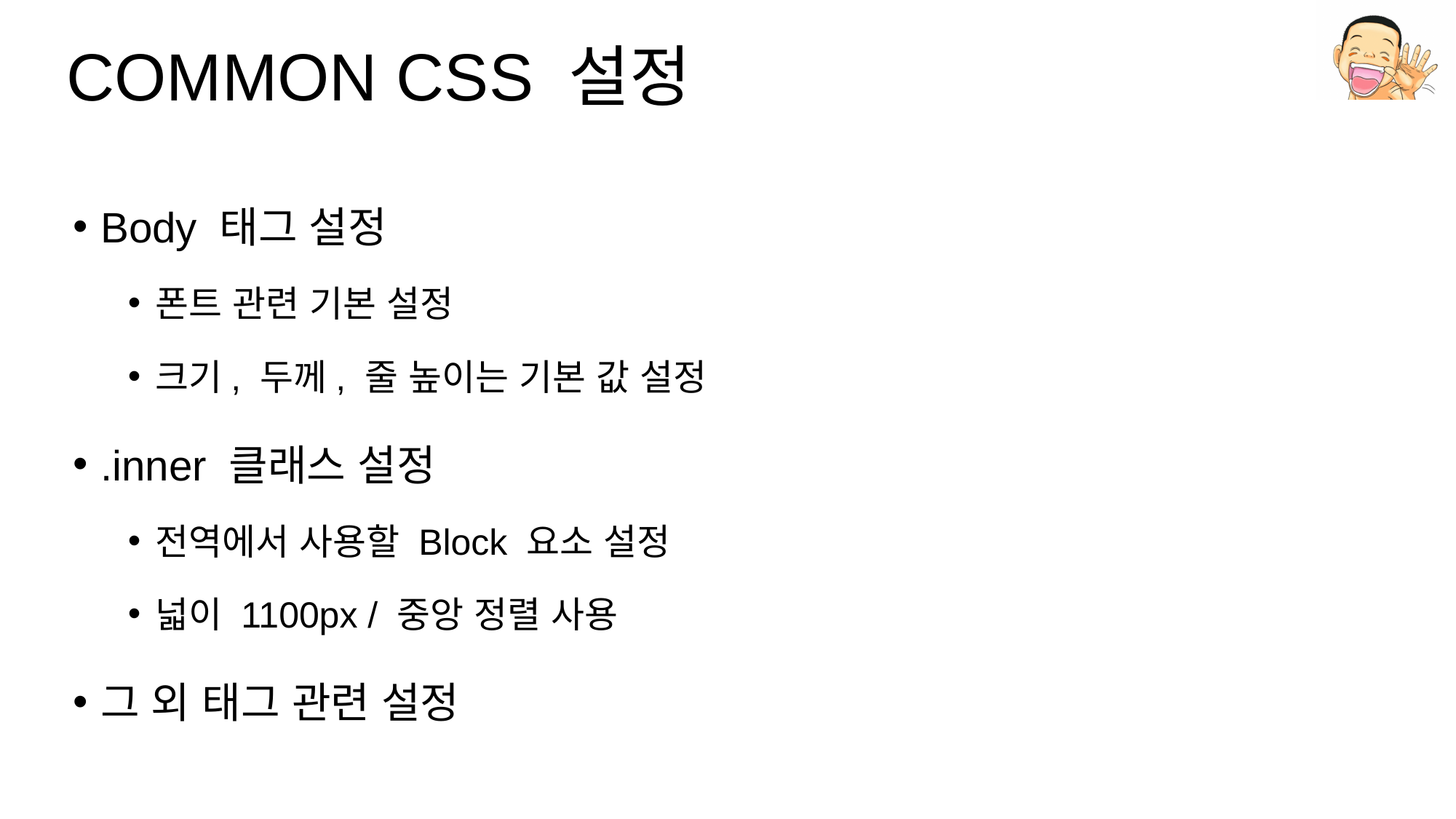

# COMMON CSS 설정
Body 태그 설정
폰트 관련 기본 설정
크기, 두께, 줄 높이는 기본 값 설정
.inner 클래스 설정
전역에서 사용할 Block 요소 설정
넓이 1100px / 중앙 정렬 사용
그 외 태그 관련 설정